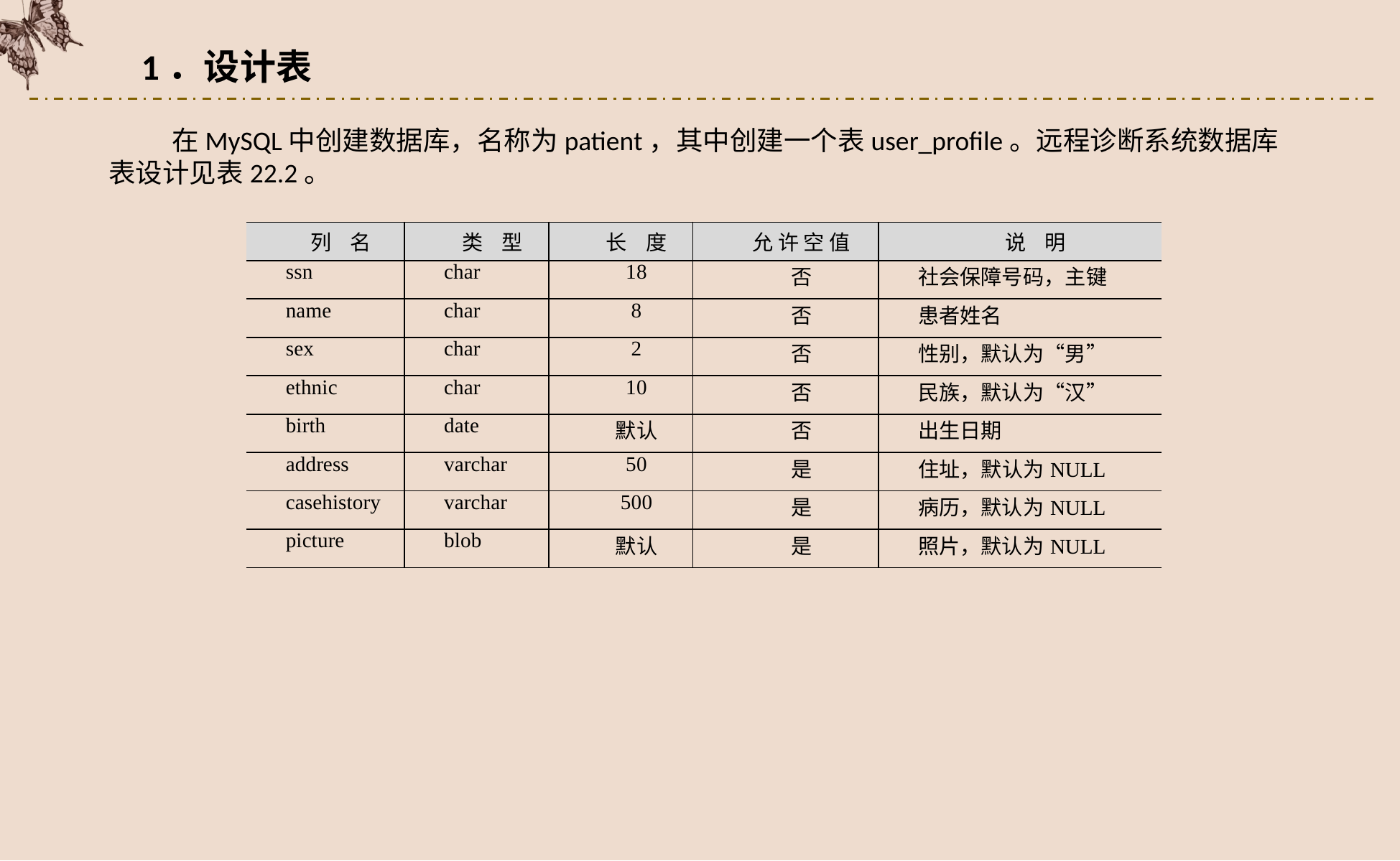

1．设计表
在MySQL中创建数据库，名称为patient，其中创建一个表user_profile。远程诊断系统数据库表设计见表22.2。
| 列 名 | 类 型 | 长 度 | 允 许 空 值 | 说 明 |
| --- | --- | --- | --- | --- |
| ssn | char | 18 | 否 | 社会保障号码，主键 |
| name | char | 8 | 否 | 患者姓名 |
| sex | char | 2 | 否 | 性别，默认为“男” |
| ethnic | char | 10 | 否 | 民族，默认为“汉” |
| birth | date | 默认 | 否 | 出生日期 |
| address | varchar | 50 | 是 | 住址，默认为NULL |
| casehistory | varchar | 500 | 是 | 病历，默认为NULL |
| picture | blob | 默认 | 是 | 照片，默认为NULL |